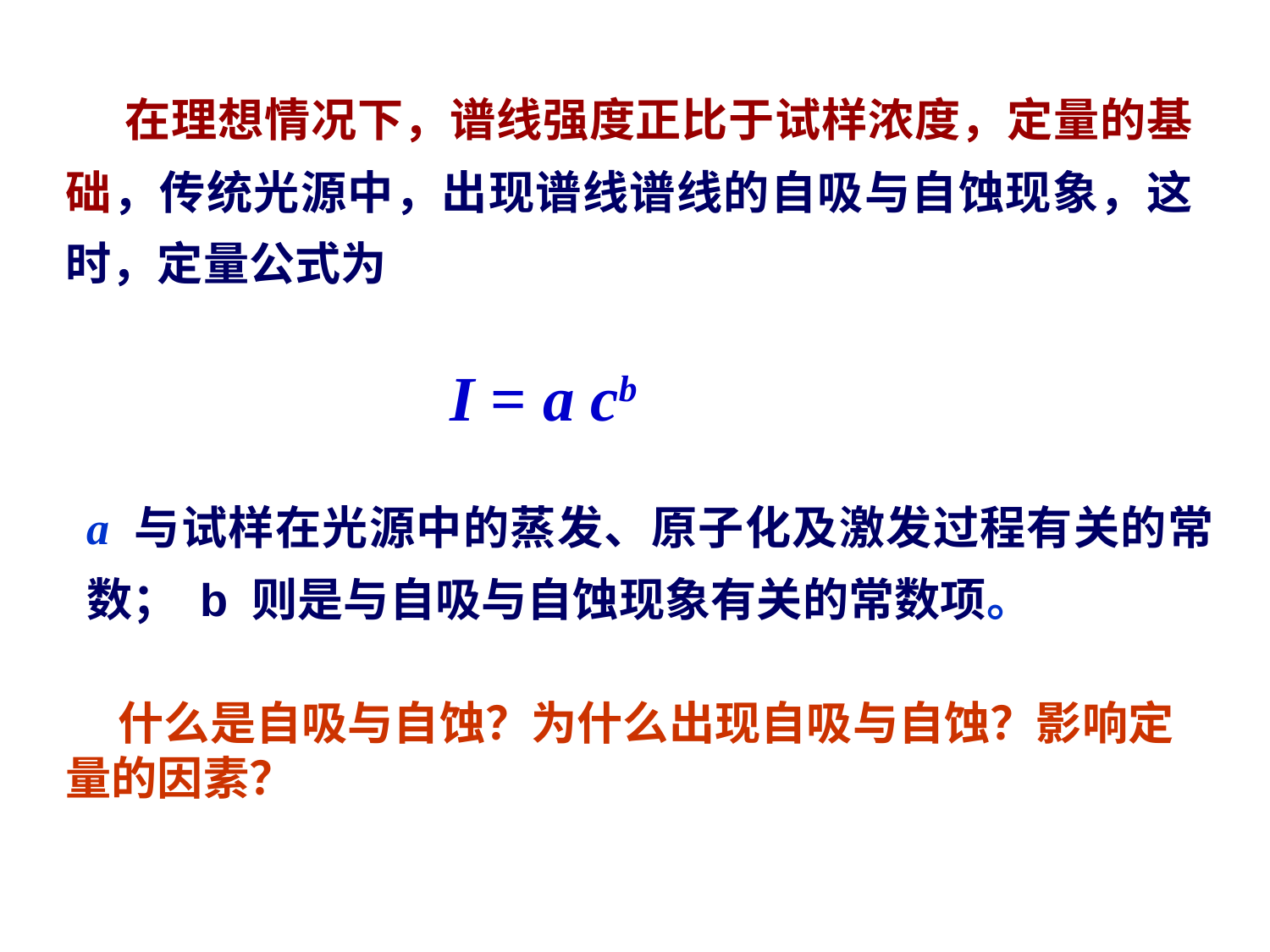

在理想情况下，谱线强度正比于试样浓度，定量的基础，传统光源中，出现谱线谱线的自吸与自蚀现象，这时，定量公式为
 I = a cb
a 与试样在光源中的蒸发、原子化及激发过程有关的常数； b 则是与自吸与自蚀现象有关的常数项。
    什么是自吸与自蚀？为什么出现自吸与自蚀？影响定量的因素？